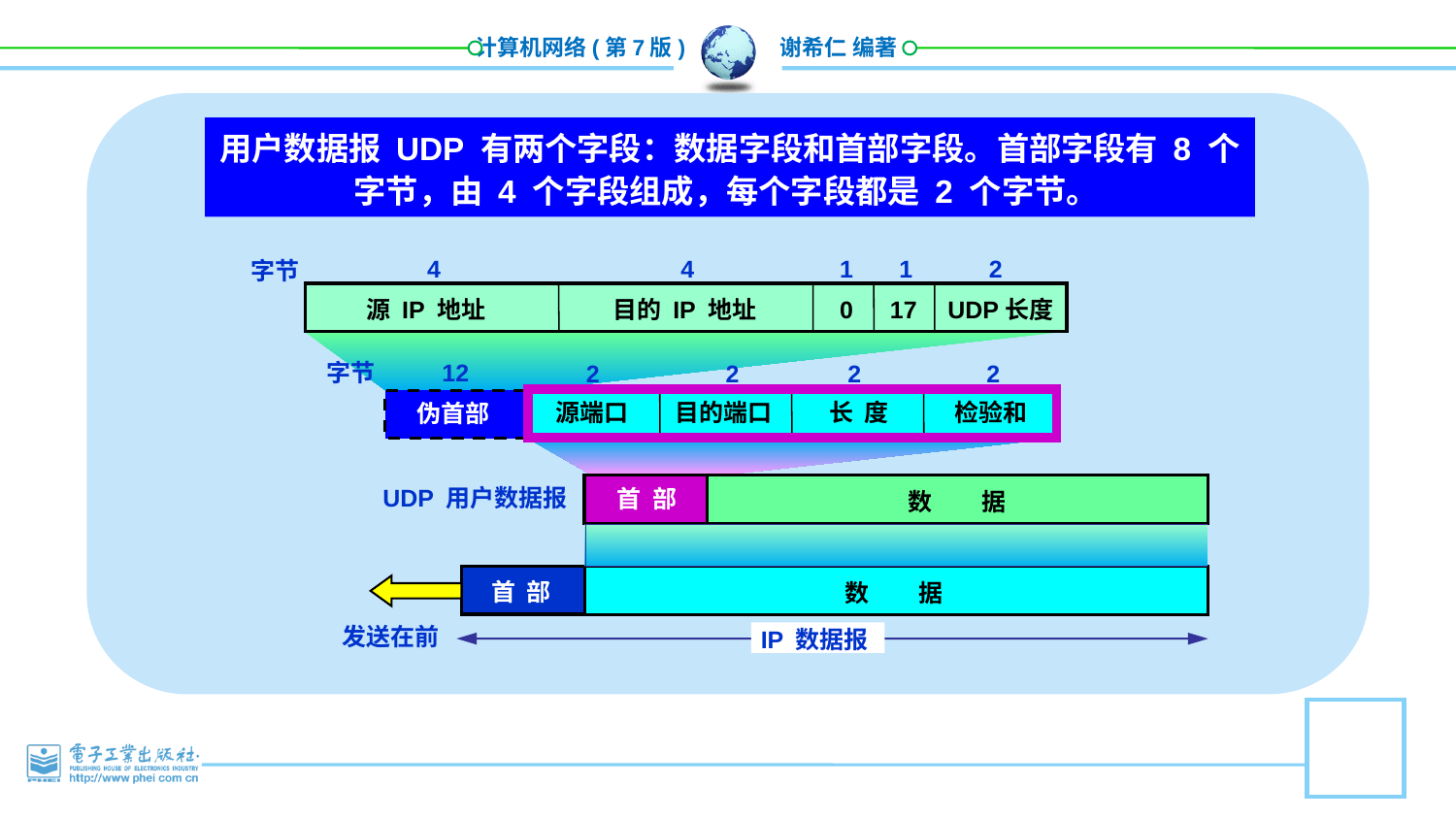

用户数据报 UDP 有两个字段：数据字段和首部字段。首部字段有 8 个字节，由 4 个字段组成，每个字段都是 2 个字节。
4
4
1
1
2
字节

源 IP 地址
目的 IP 地址
0
17
UDP长度

字节
12
2
2
2
2

长  度
源端口
目的端口
检验和

伪首部

UDP 用户数据报
首  部
数         据

首  部
数         据

发送在前
IP 数据报